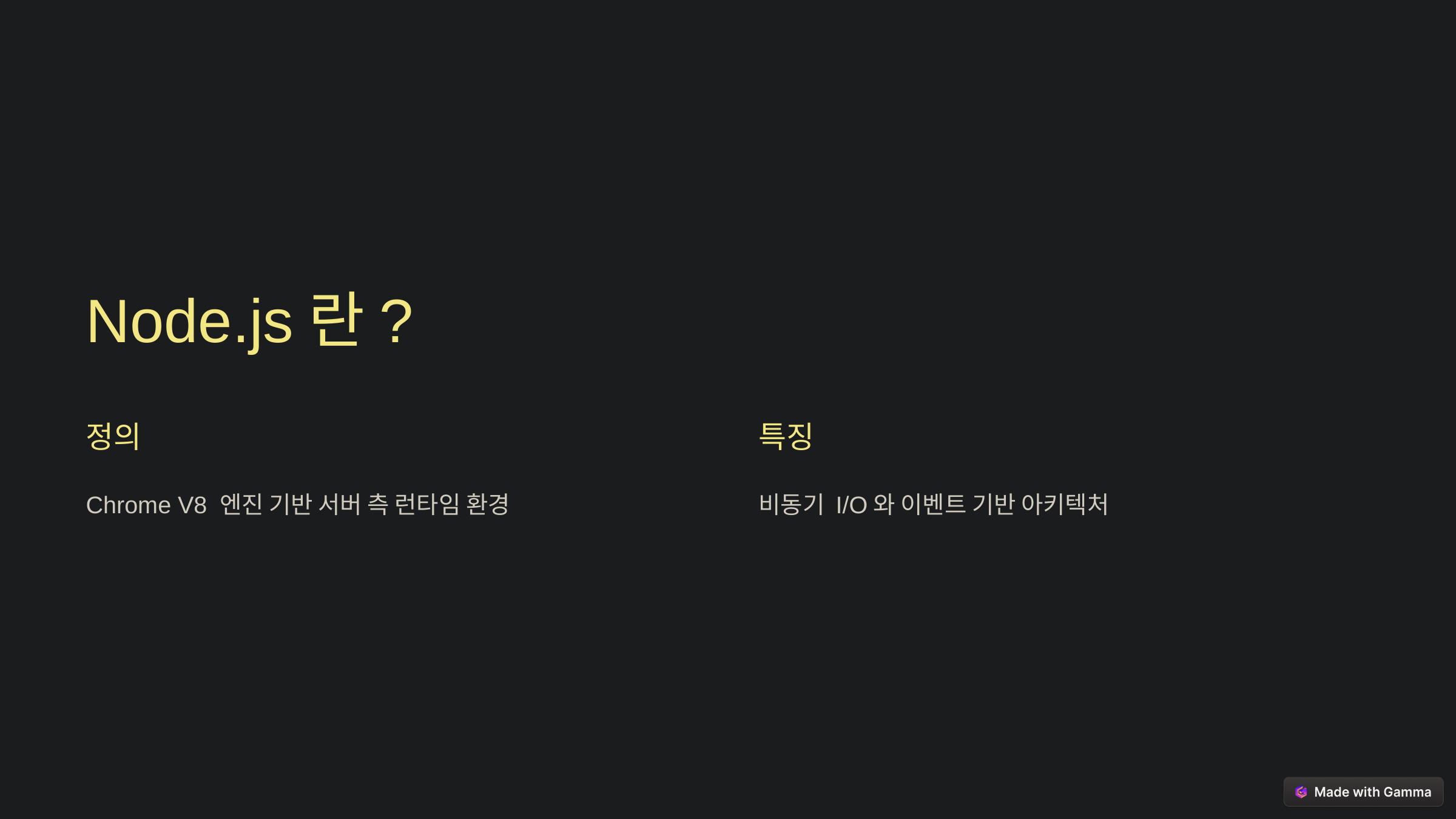

Node.js란?
정의
특징
Chrome V8 엔진 기반 서버 측 런타임 환경
비동기 I/O와 이벤트 기반 아키텍처